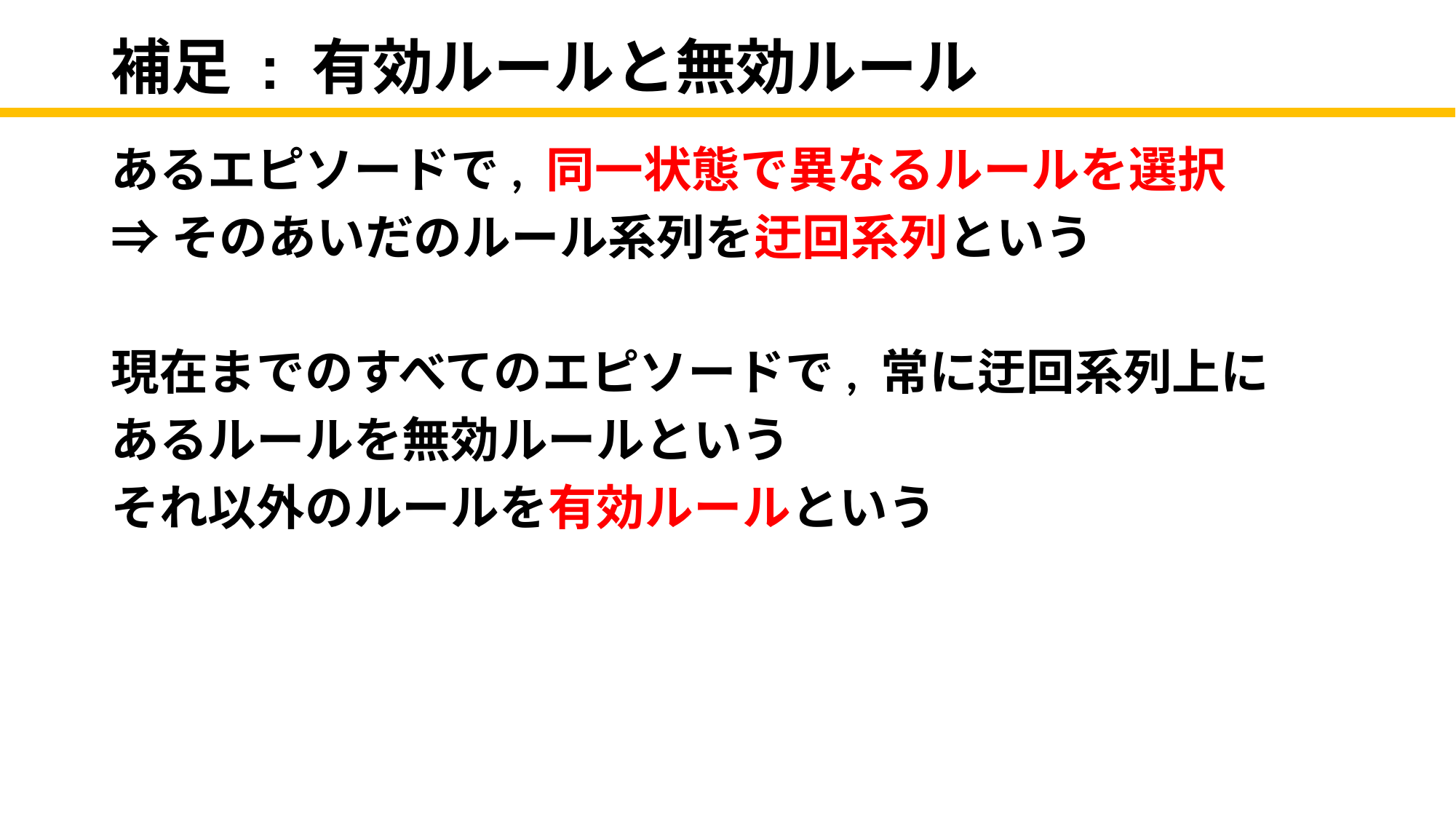

# 補足 : 有効ルールと無効ルール
あるエピソードで, 同一状態で異なるルールを選択
⇒そのあいだのルール系列を迂回系列という

現在までのすべてのエピソードで, 常に迂回系列上に
あるルールを無効ルールという
それ以外のルールを有効ルールという